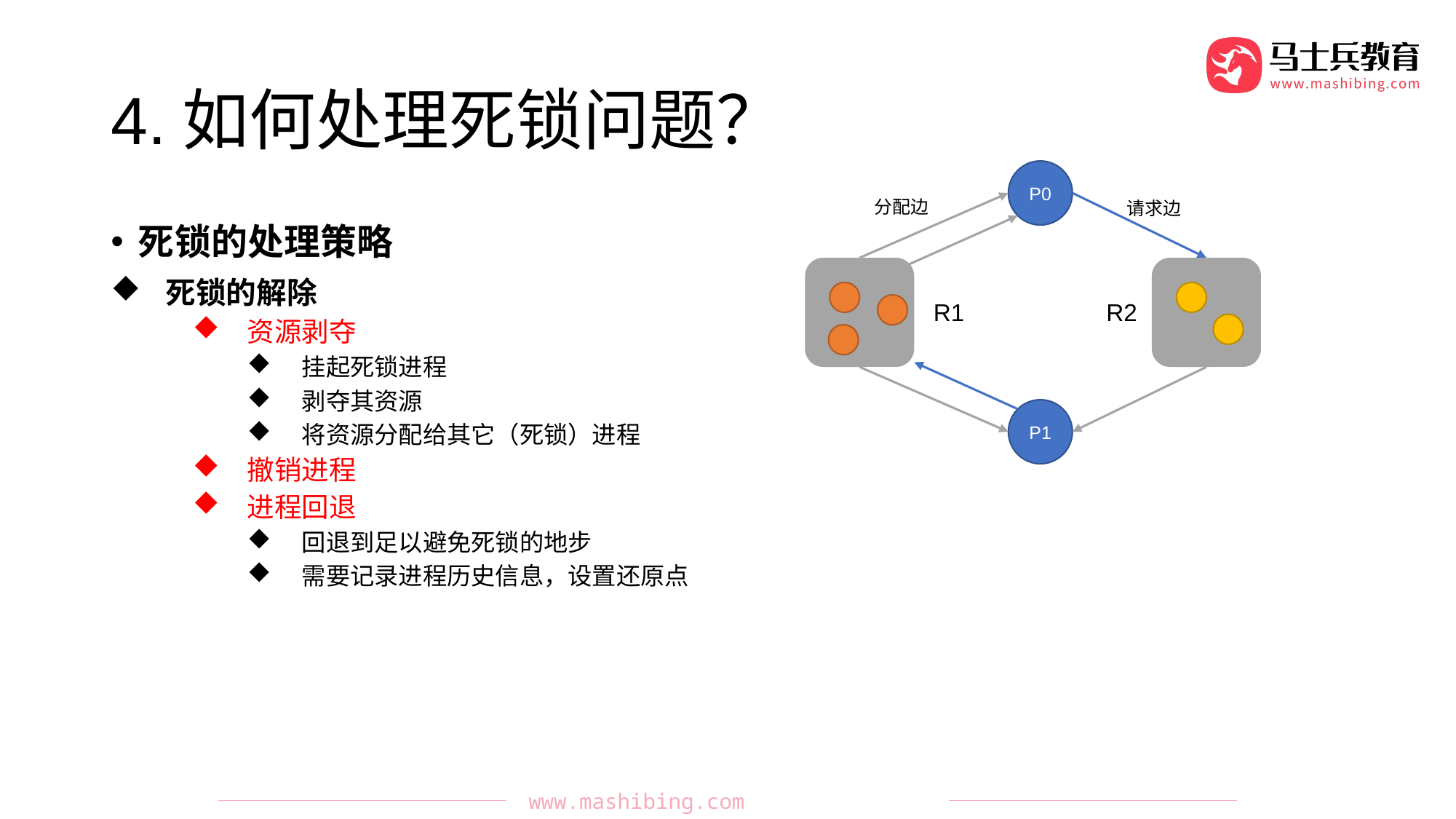

# 4.如何处理死锁问题？
P0
分配边
请求边

R1
R2
P1
死锁的处理策略
死锁的解除
资源剥夺
挂起死锁进程
剥夺其资源
将资源分配给其它（死锁）进程
撤销进程
进程回退
回退到足以避免死锁的地步
需要记录进程历史信息，设置还原点